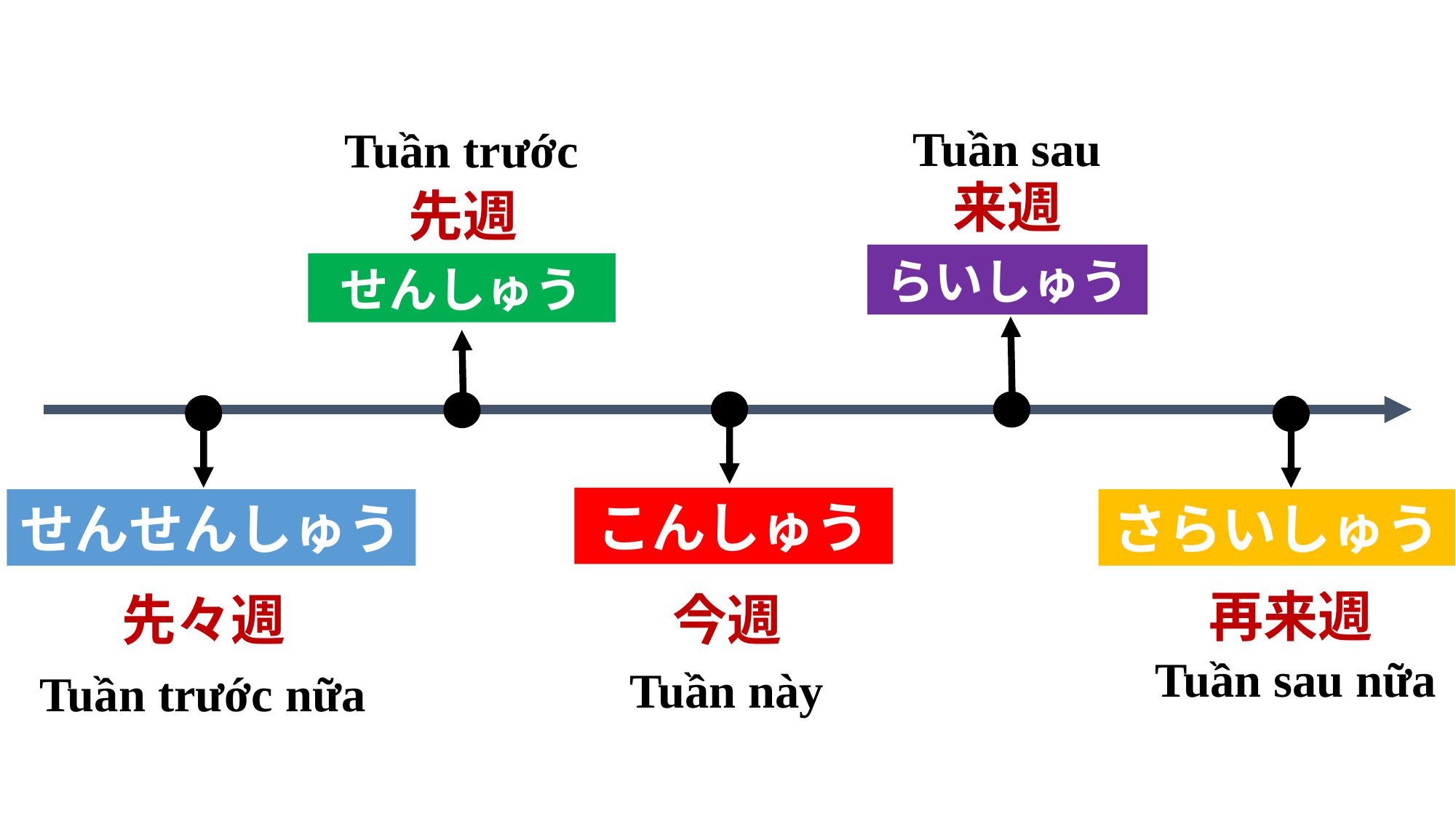

Tuần sau
Tuần trước
来週
先週
らいしゅう
せんしゅう

こんしゅう
せんせんしゅう
さらいしゅう
再来週
先々週
今週
Tuần sau nữa
Tuần này
Tuần trước nữa